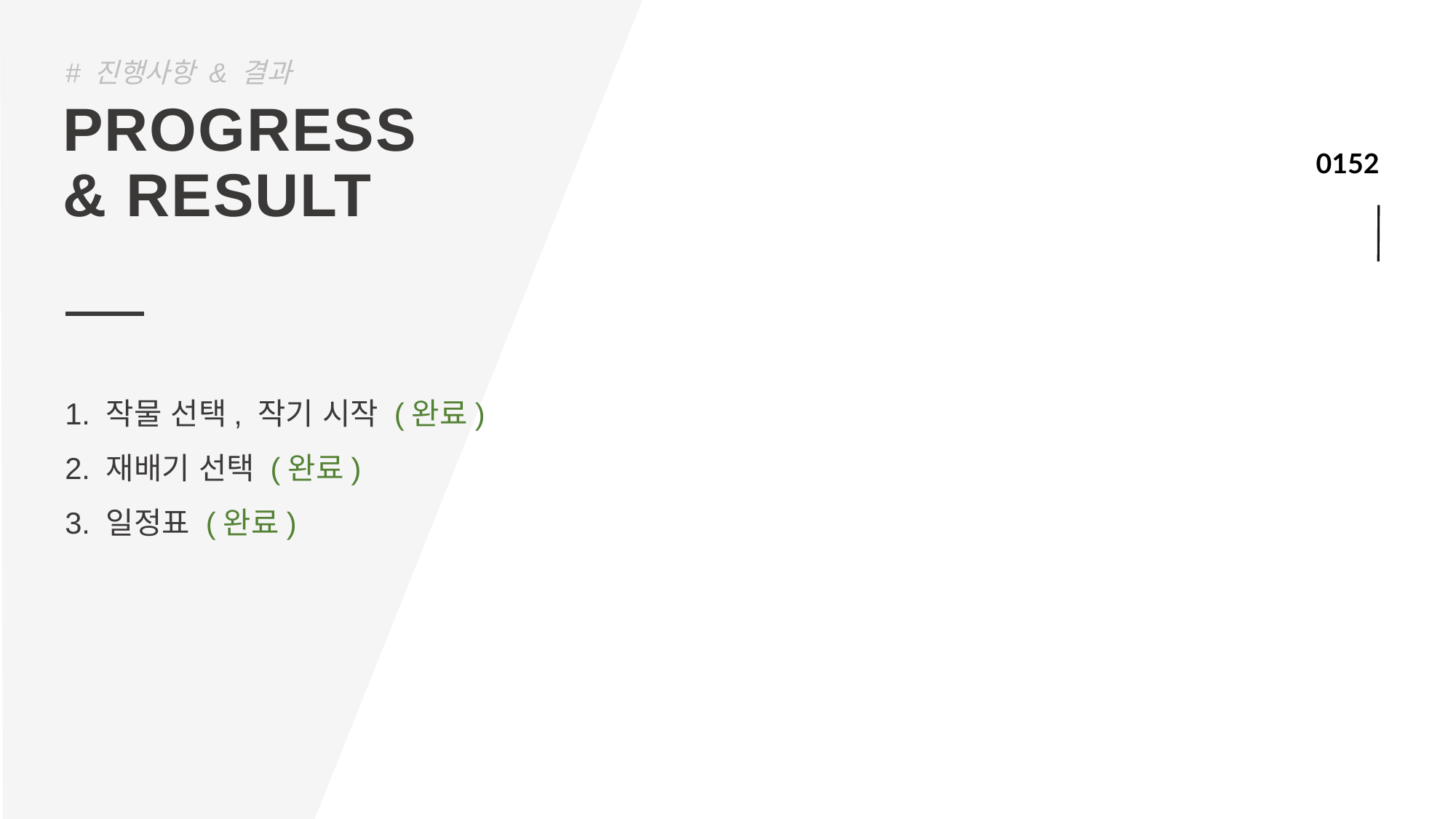

# 진행사항 & 결과
PROGRESS
& RESULT
작물 선택, 작기 시작 (완료)
재배기 선택 (완료)
일정표 (완료)